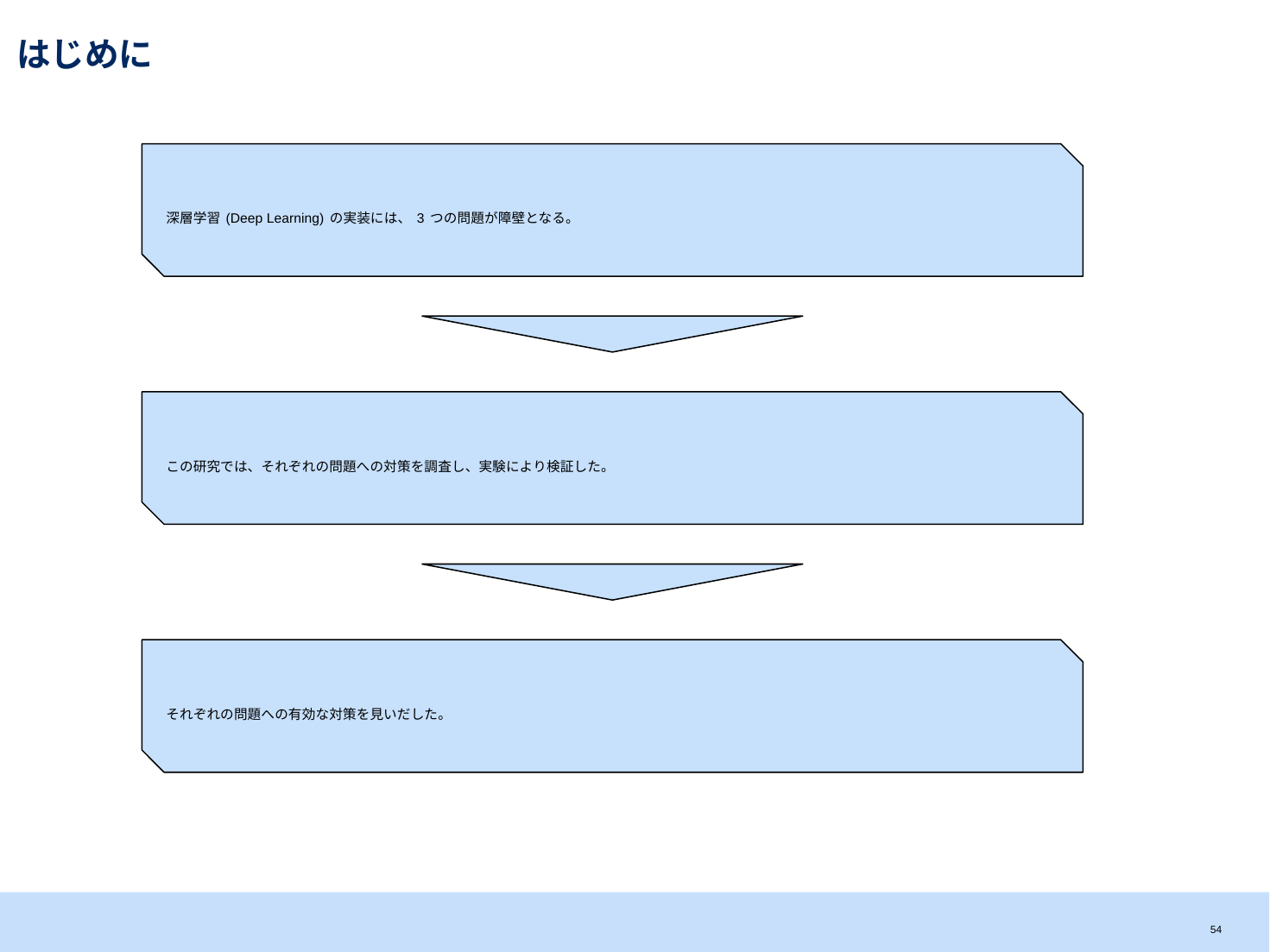

# はじめに
深層学習(Deep Learning)の実装には、3つの問題が障壁となる。

この研究では、それぞれの問題への対策を調査し、実験により検証した。

それぞれの問題への有効な対策を見いだした。
54